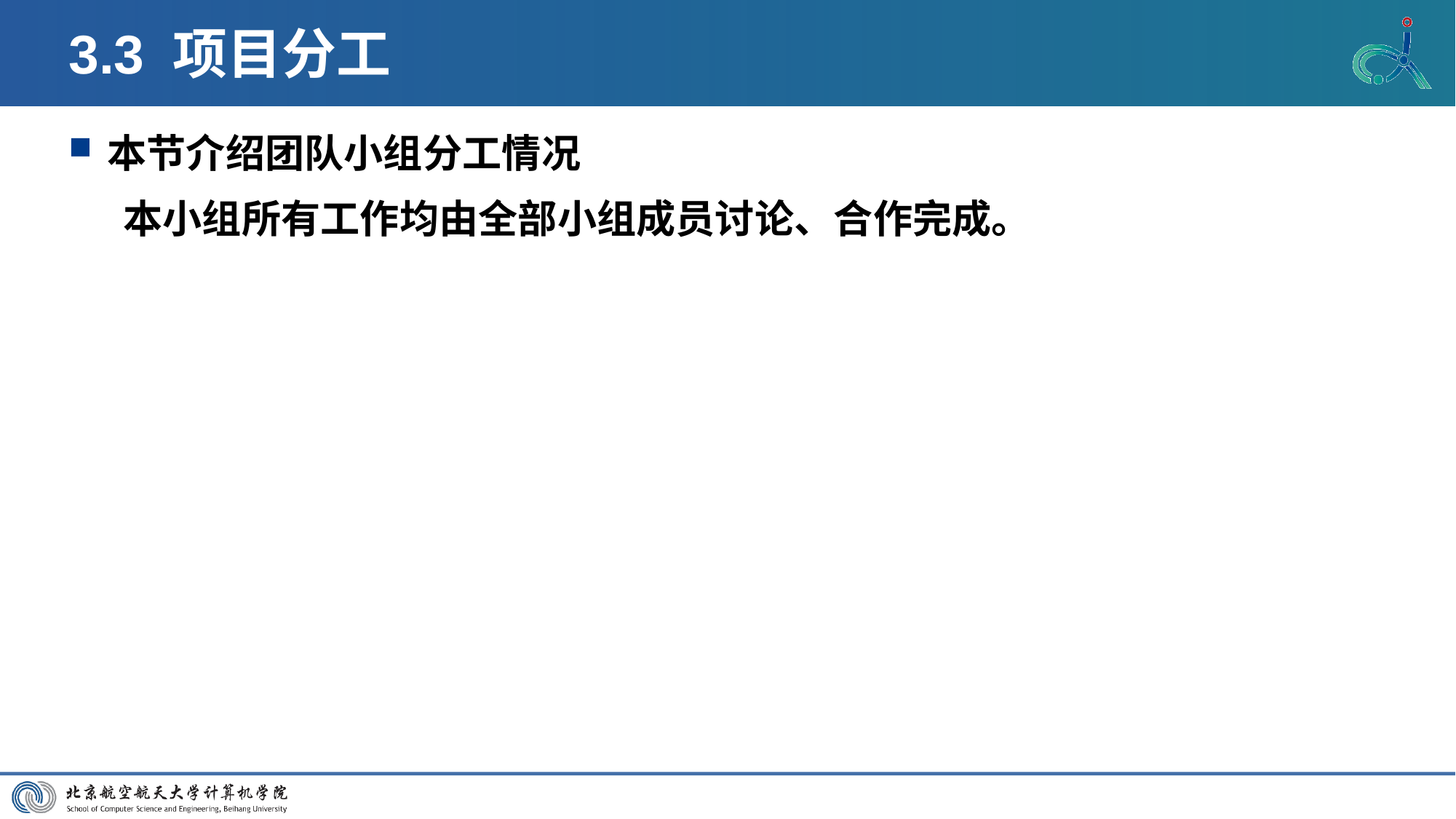

# 3.3 项目分工
本节介绍团队小组分工情况
本小组所有工作均由全部小组成员讨论、合作完成。
23